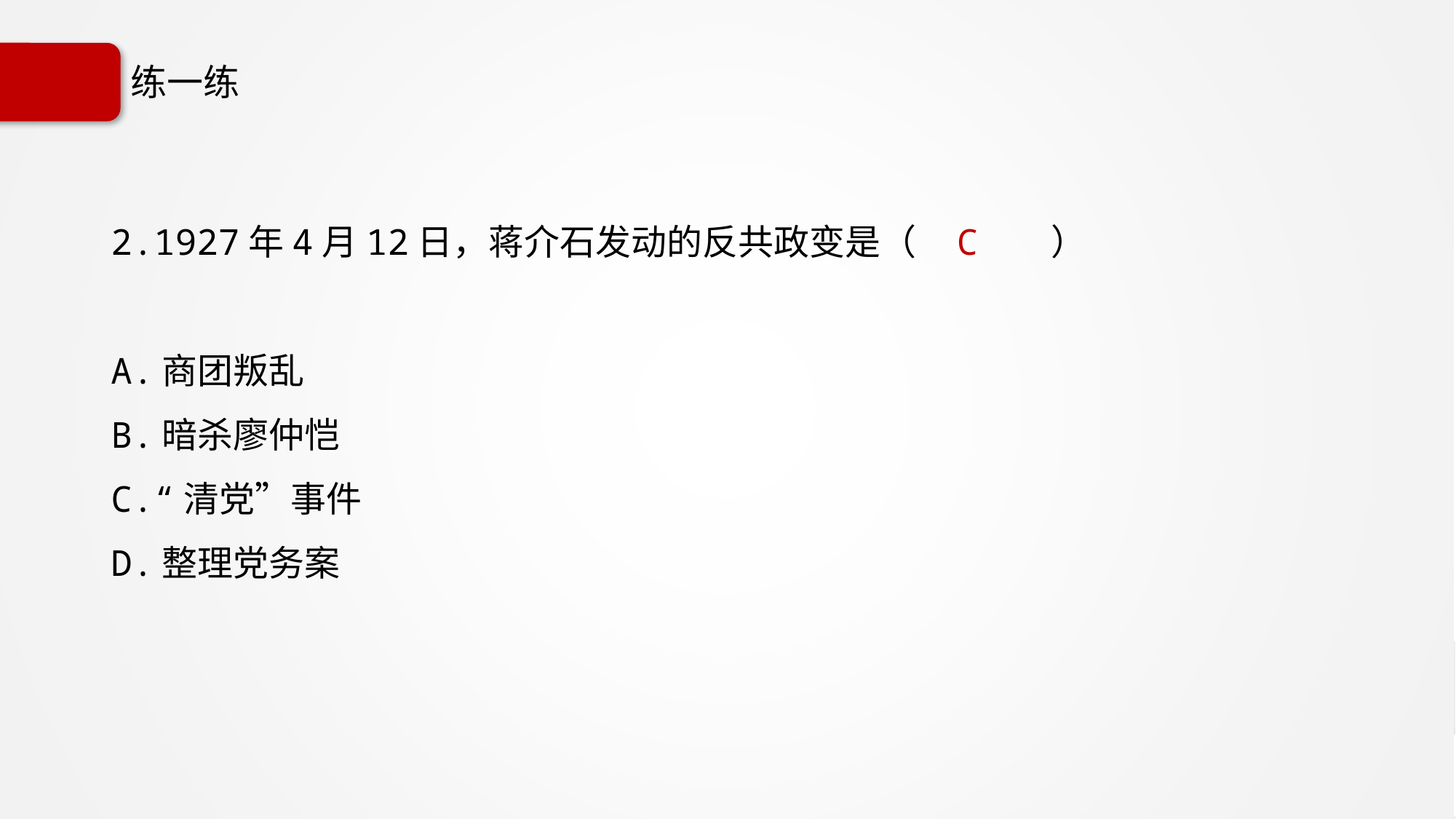

# 练一练
2.1927年4月12日，蒋介石发动的反共政变是（    C   ）
A.商团叛乱
B.暗杀廖仲恺
C.“清党”事件
D.整理党务案